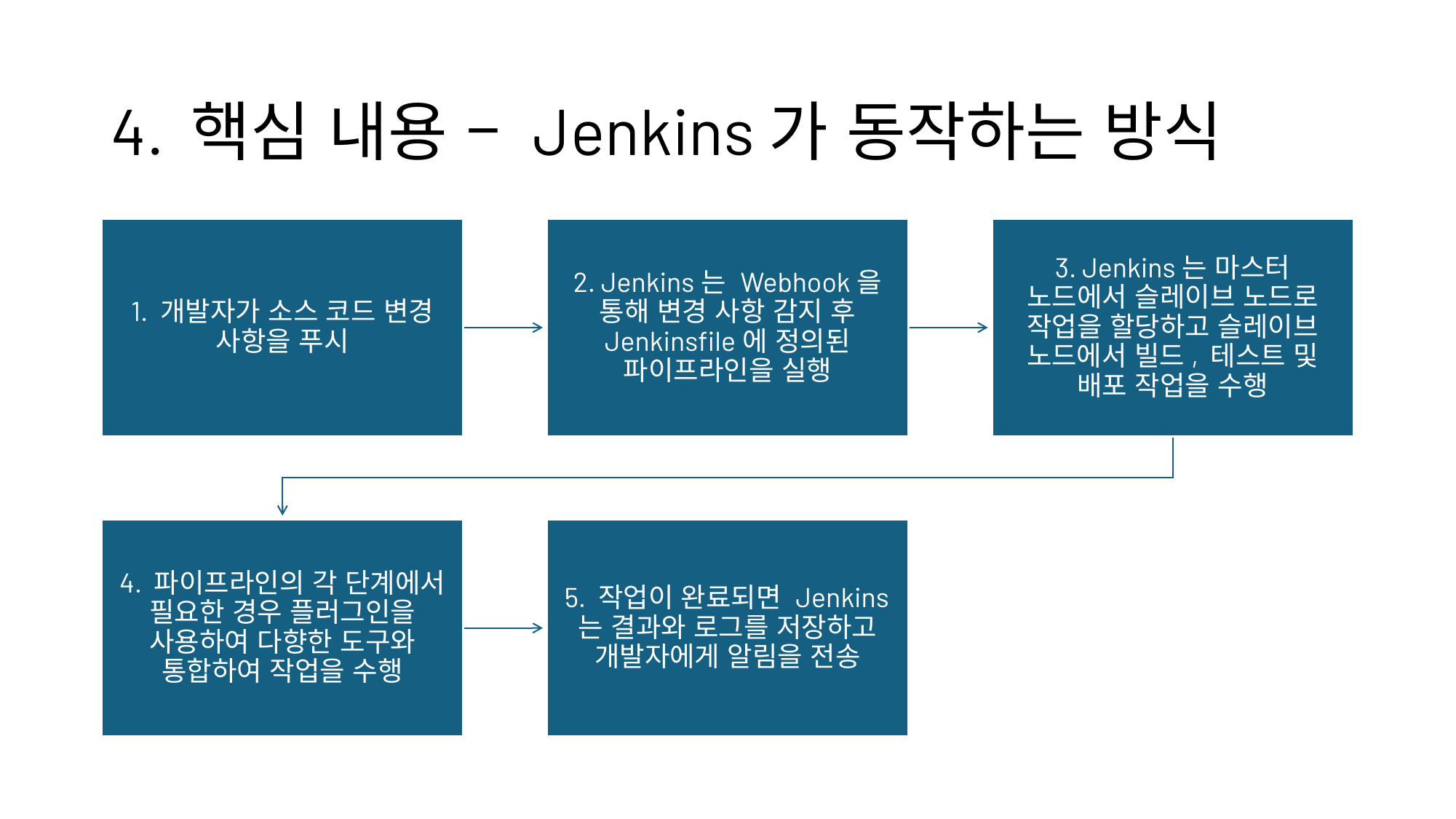

# 4. 핵심 내용 – Jenkins가 동작하는 방식

1. 개발자가 소스 코드 변경 사항을 푸시

2. Jenkins는 Webhook을 통해 변경 사항 감지 후 Jenkinsfile에 정의된 파이프라인을 실행

3. Jenkins는 마스터 노드에서 슬레이브 노드로 작업을 할당하고 슬레이브 노드에서 빌드, 테스트 및 배포 작업을 수행

4. 파이프라인의 각 단계에서 필요한 경우 플러그인을 사용하여 다향한 도구와 통합하여 작업을 수행
5. 작업이 완료되면 Jenkins는 결과와 로그를 저장하고 개발자에게 알림을 전송